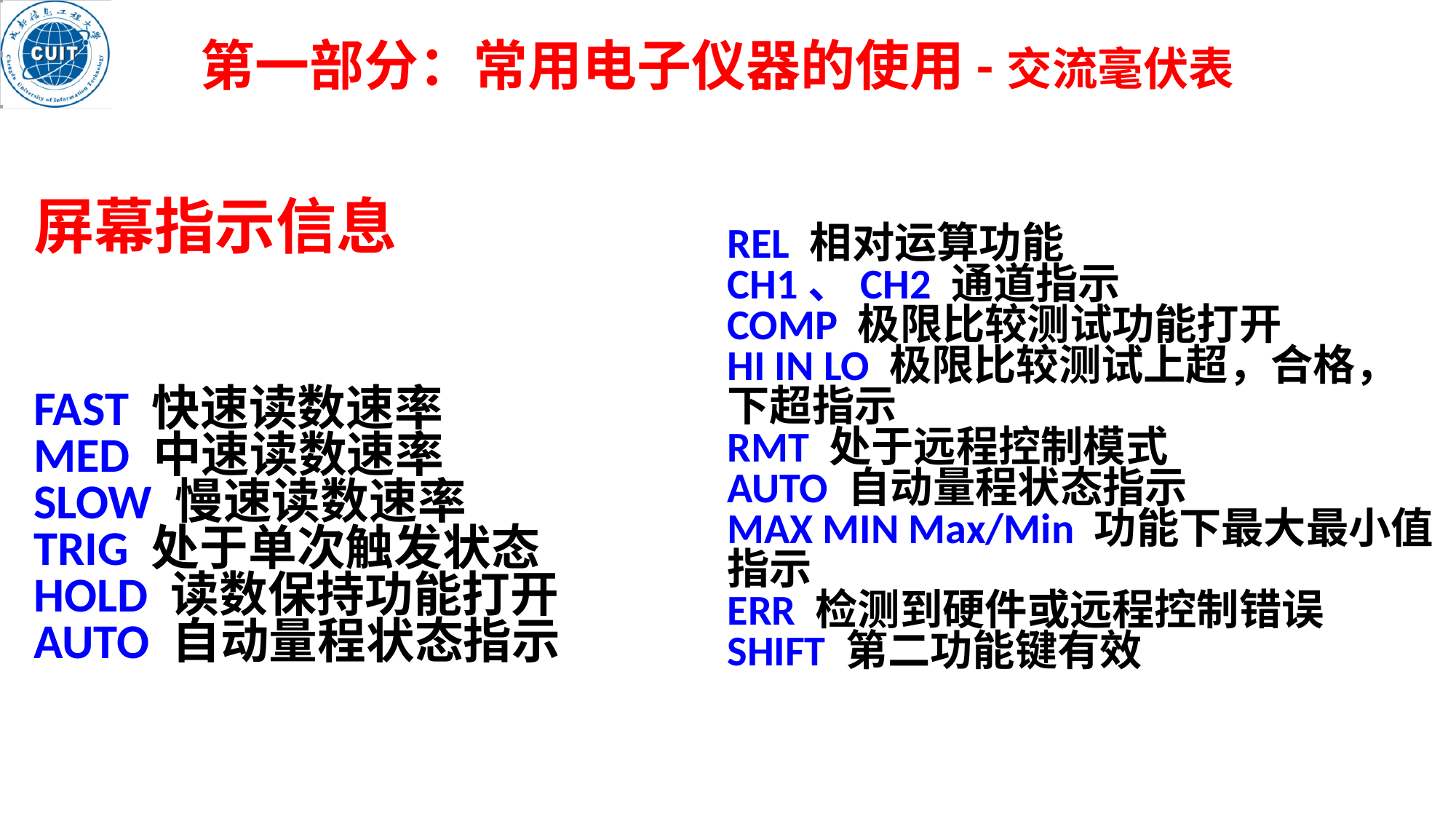

第一部分：常用电子仪器的使用-交流毫伏表
屏幕指示信息

FAST 快速读数速率
MED 中速读数速率
SLOW 慢速读数速率
TRIG 处于单次触发状态
HOLD 读数保持功能打开
AUTO 自动量程状态指示
REL 相对运算功能
CH1、CH2 通道指示
COMP 极限比较测试功能打开
HI IN LO 极限比较测试上超，合格，下超指示
RMT 处于远程控制模式
AUTO 自动量程状态指示
MAX MIN Max/Min 功能下最大最小值指示
ERR 检测到硬件或远程控制错误
SHIFT 第二功能键有效